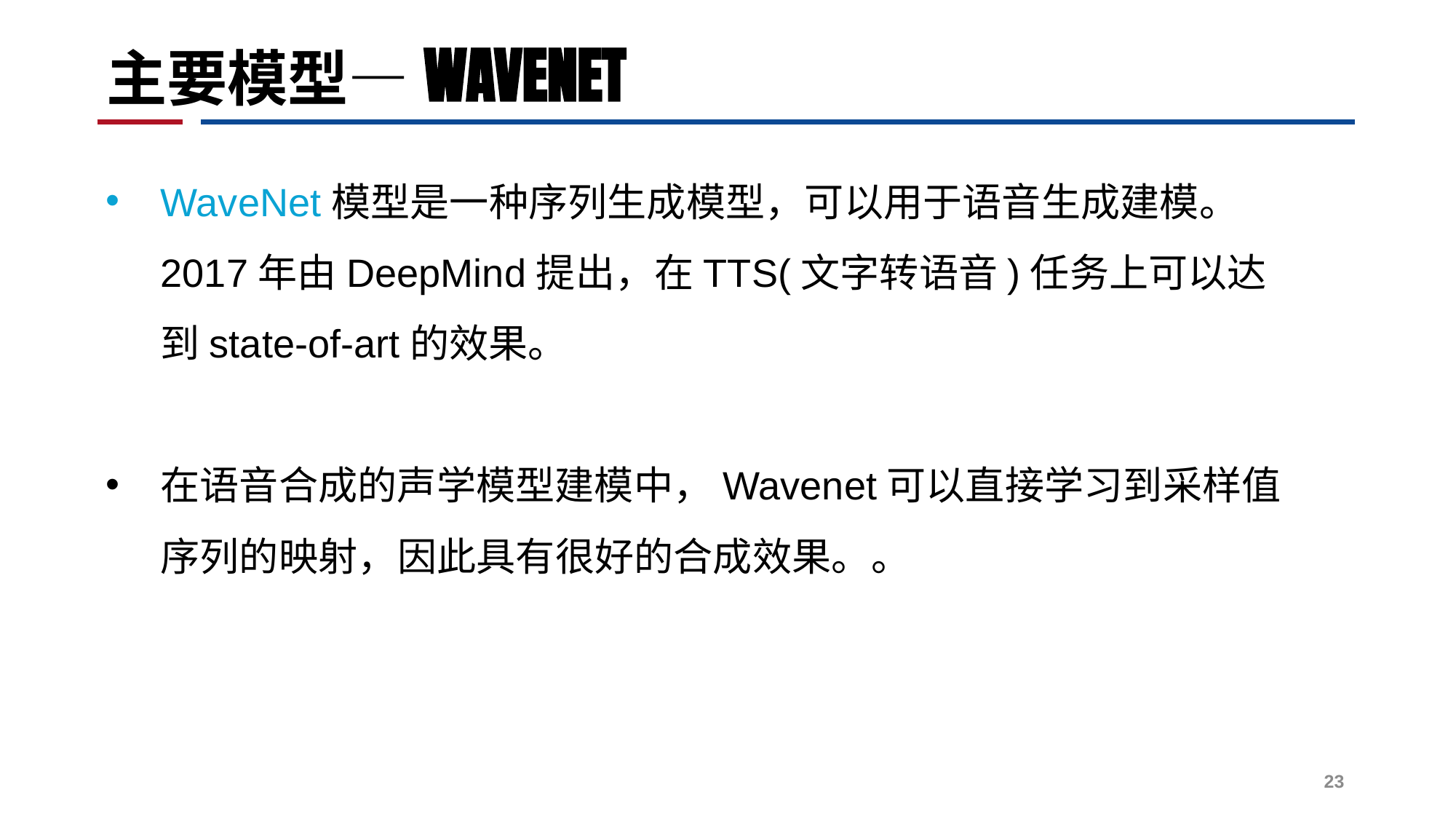

# 主要模型—WAVENET
WaveNet模型是一种序列生成模型，可以用于语音生成建模。 2017年由DeepMind提出，在TTS(文字转语音)任务上可以达到state-of-art的效果。

在语音合成的声学模型建模中，Wavenet可以直接学习到采样值序列的映射，因此具有很好的合成效果。。
23